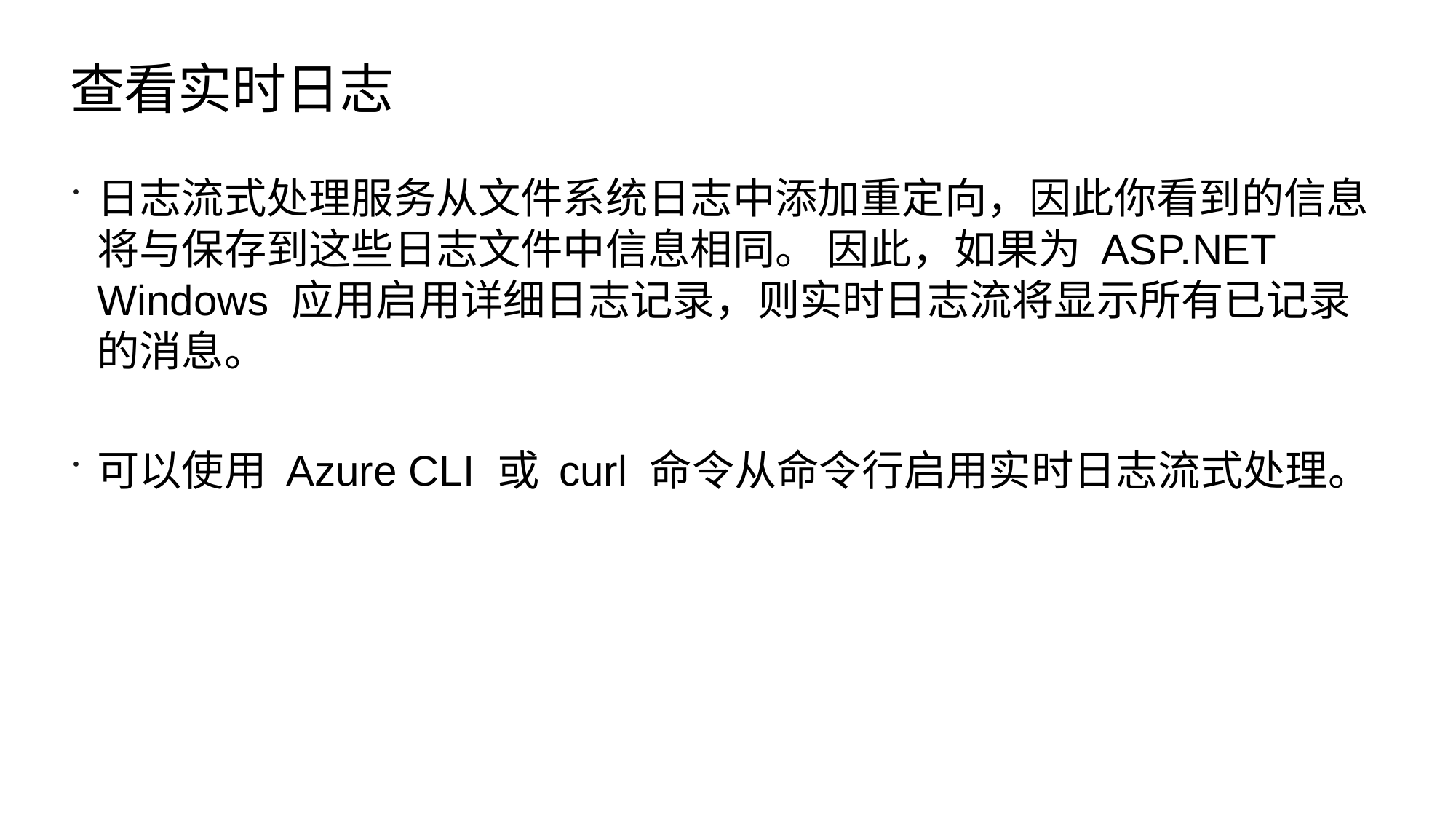

# 查看实时日志
日志流式处理服务从文件系统日志中添加重定向，因此你看到的信息将与保存到这些日志文件中信息相同。 因此，如果为 ASP.NET Windows 应用启用详细日志记录，则实时日志流将显示所有已记录的消息。

可以使用 Azure CLI 或 curl 命令从命令行启用实时日志流式处理。